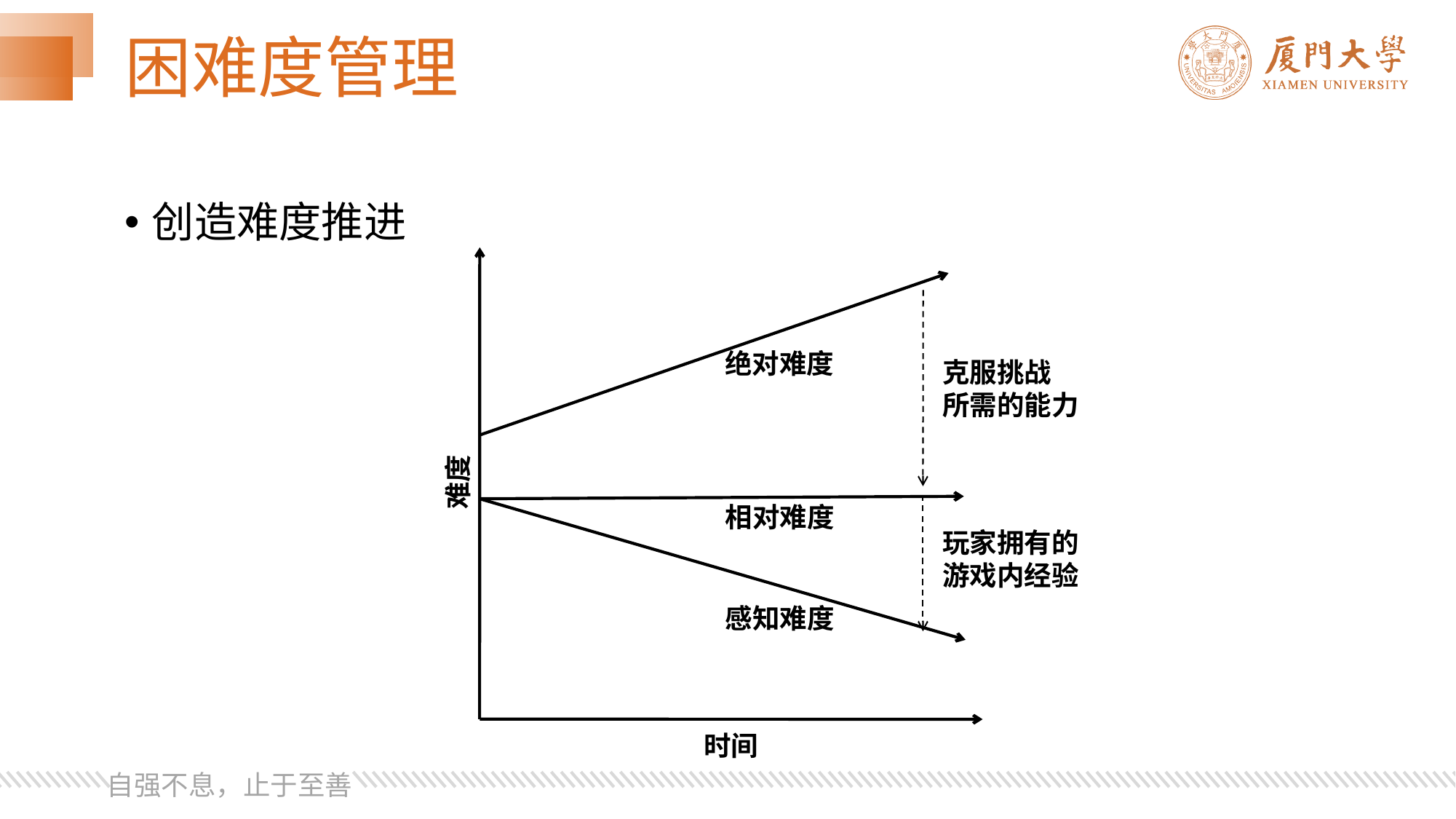

# 困难度管理
创造难度推进

绝对难度
克服挑战
所需的能力
难度
相对难度
玩家拥有的
游戏内经验
感知难度
时间